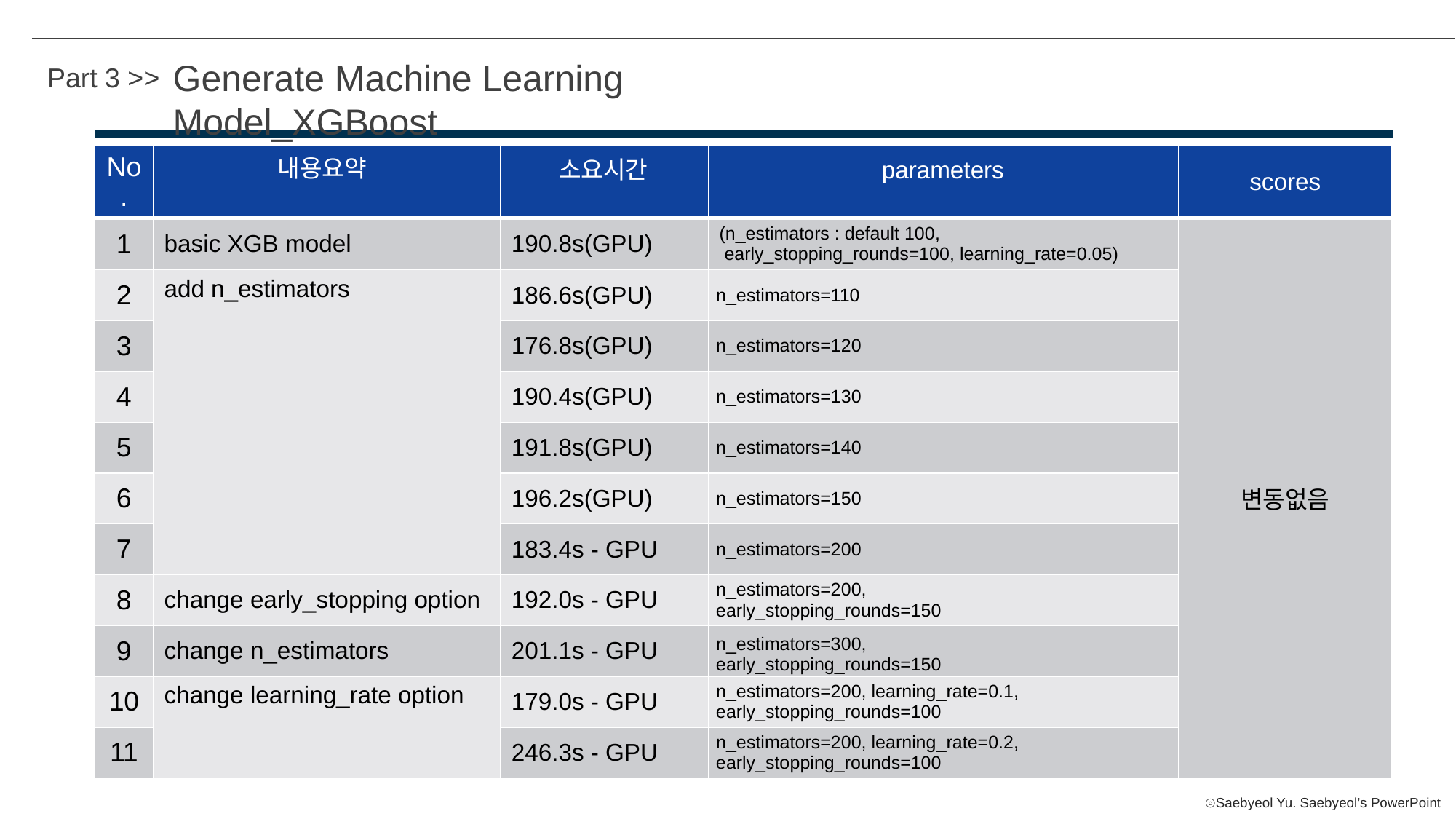

Generate Machine Learning Model_XGBoost
Part 3 >>
| No. |  |  |  | scores |
| --- | --- | --- | --- | --- |
| 1 | basic XGB model | 190.8s(GPU) | (n\_estimators : default 100, early\_stopping\_rounds=100, learning\_rate=0.05) | 변동없음 |
| 2 | add n\_estimators | 186.6s(GPU) | n\_estimators=110 |  |
| 3 |  | 176.8s(GPU) | n\_estimators=120 |  |
| 4 |  | 190.4s(GPU) | n\_estimators=130 |  |
| 5 |  | 191.8s(GPU) | n\_estimators=140 |  |
| 6 |  | 196.2s(GPU) | n\_estimators=150 |  |
| 7 |  | 183.4s - GPU | n\_estimators=200 |  |
| 8 | change early\_stopping option | 192.0s - GPU | n\_estimators=200, early\_stopping\_rounds=150 |  |
| 9 | change n\_estimators | 201.1s - GPU | n\_estimators=300, early\_stopping\_rounds=150 |  |
| 10 | change learning\_rate option | 179.0s - GPU | n\_estimators=200, learning\_rate=0.1, early\_stopping\_rounds=100 |  |
| 11 |  | 246.3s - GPU | n\_estimators=200, learning\_rate=0.2, early\_stopping\_rounds=100 |  |
내용요약
소요시간
parameters